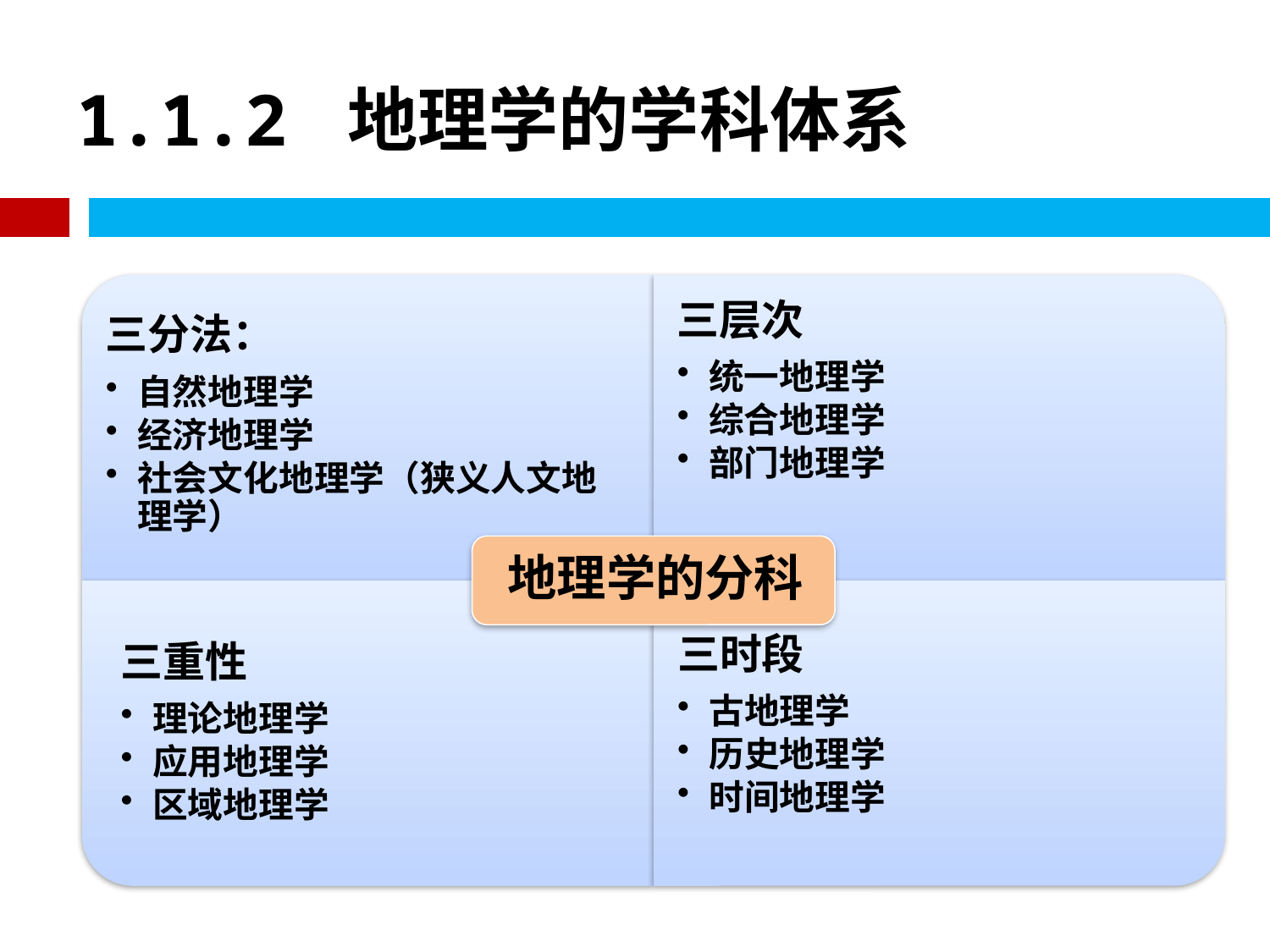

# 1.1.2 地理学的学科体系
三分法：
自然地理学
经济地理学
社会文化地理学（狭义人文地理学）
三层次
统一地理学
综合地理学
部门地理学
三重性
理论地理学
应用地理学
区域地理学
三时段
古地理学
历史地理学
时间地理学
地理学的分科